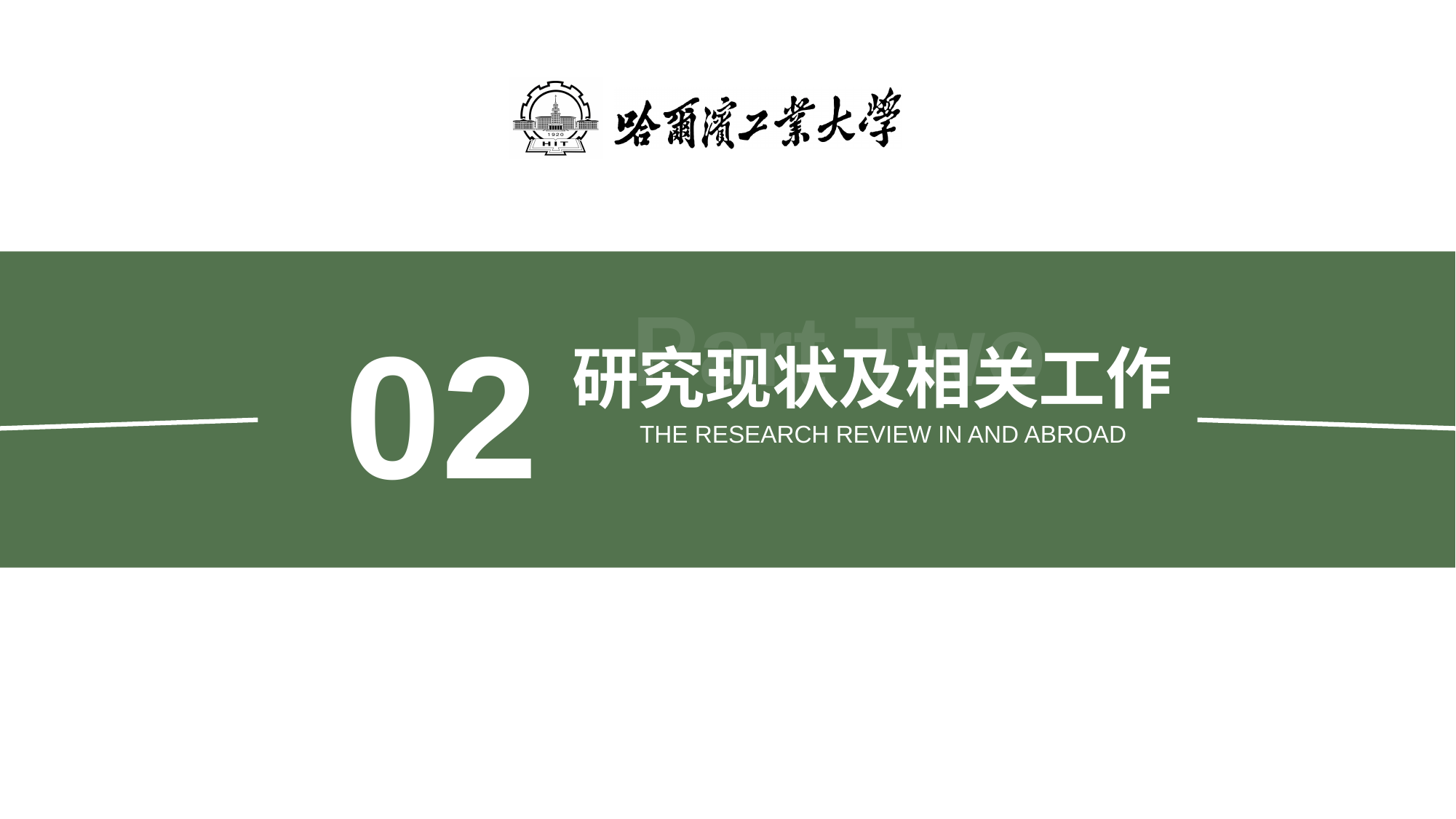

Part Two
02
研究现状及相关工作
THE RESEARCH REVIEW IN AND ABROAD